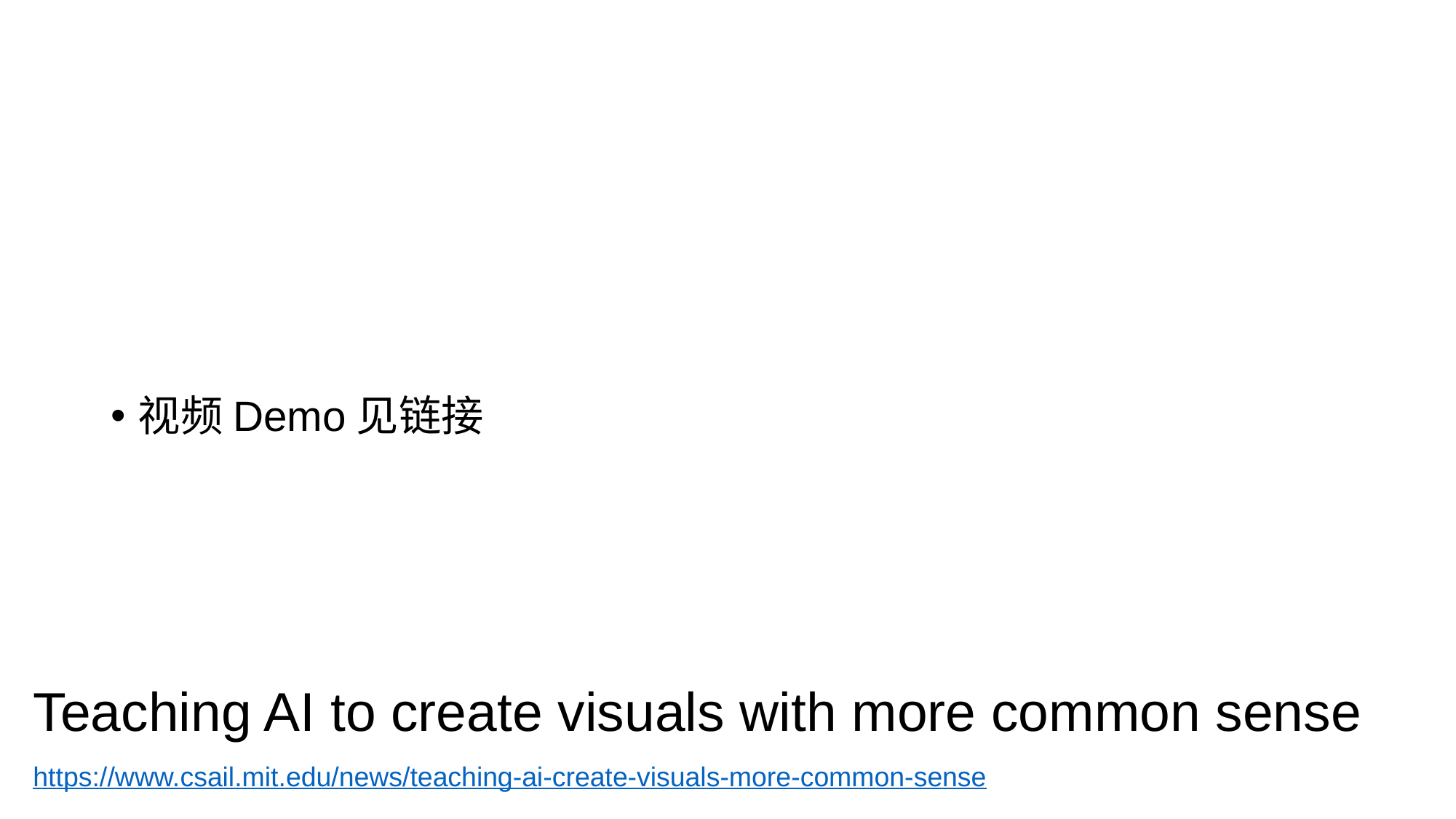

视频Demo见链接
# Teaching AI to create visuals with more common sense
https://www.csail.mit.edu/news/teaching-ai-create-visuals-more-common-sense